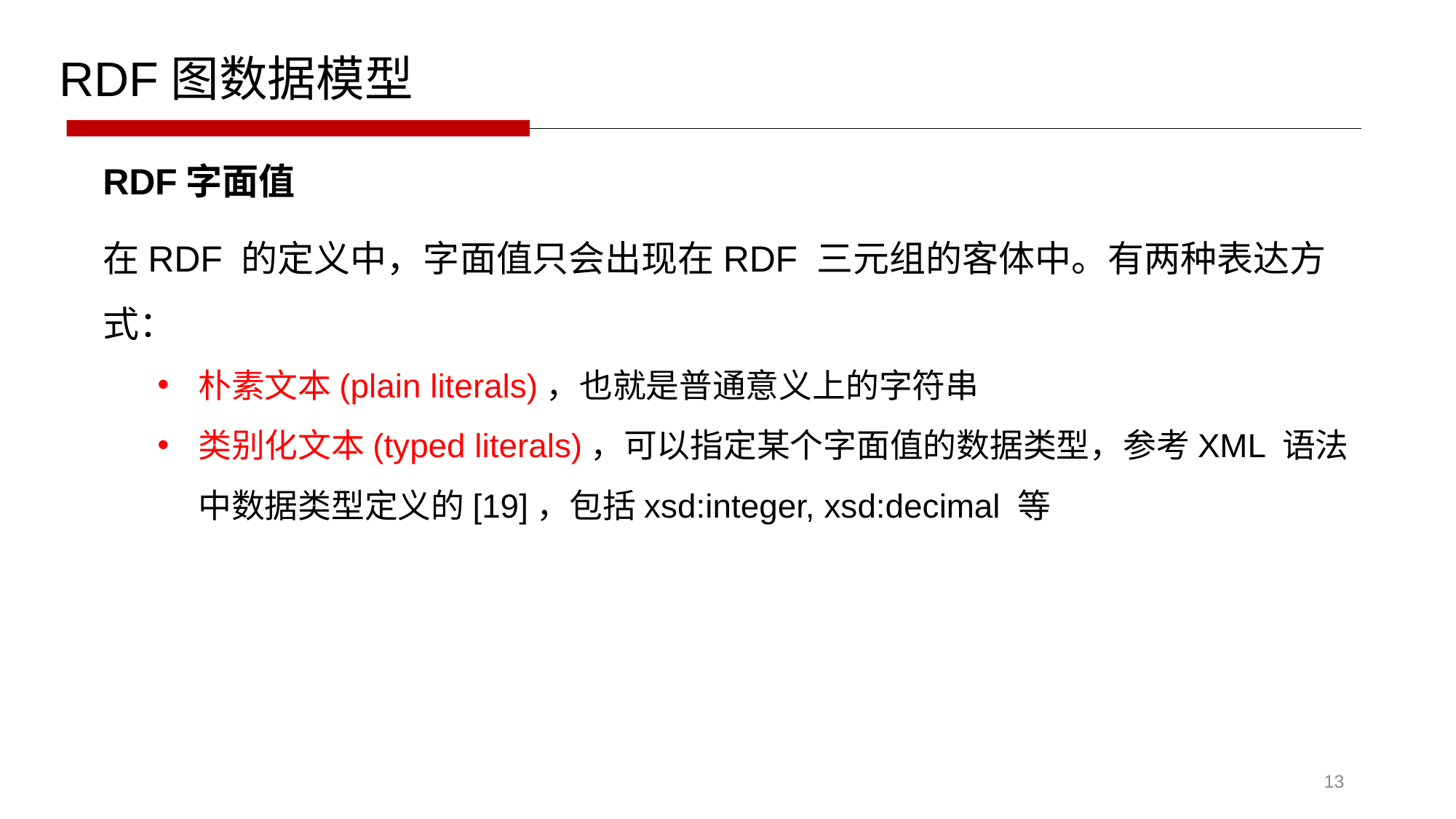

RDF图数据模型

RDF字面值
在RDF 的定义中，字面值只会出现在RDF 三元组的客体中。有两种表达方式：
朴素文本(plain literals)，也就是普通意义上的字符串
类别化文本(typed literals)，可以指定某个字面值的数据类型，参考XML 语法中数据类型定义的[19]，包括xsd:integer, xsd:decimal 等
13